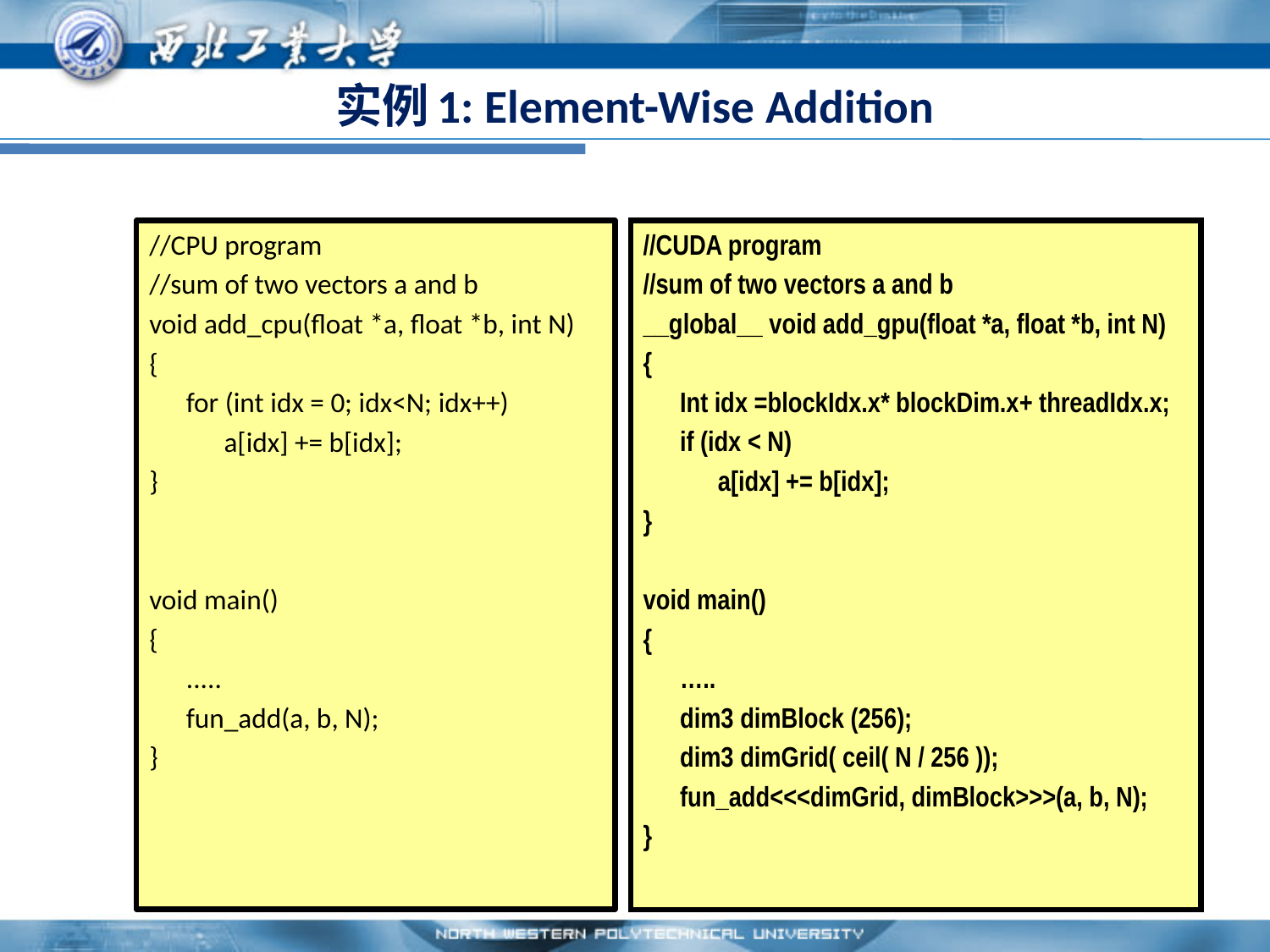

# 实例1: Element-Wise Addition
//CPU program
//sum of two vectors a and b
void add_cpu(float *a, float *b, int N)
{
for (int idx = 0; idx<N; idx++)
	a[idx] += b[idx];
}

void main()
{
.....
fun_add(a, b, N);
}
//CUDA program
//sum of two vectors a and b
__global__ void add_gpu(float *a, float *b, int N)
{
Int idx =blockIdx.x* blockDim.x+ threadIdx.x;
if (idx < N)
	a[idx] += b[idx];
}

void main()
{
…..
dim3 dimBlock (256);
dim3 dimGrid( ceil( N / 256 ));
fun_add<<<dimGrid, dimBlock>>>(a, b, N);
}